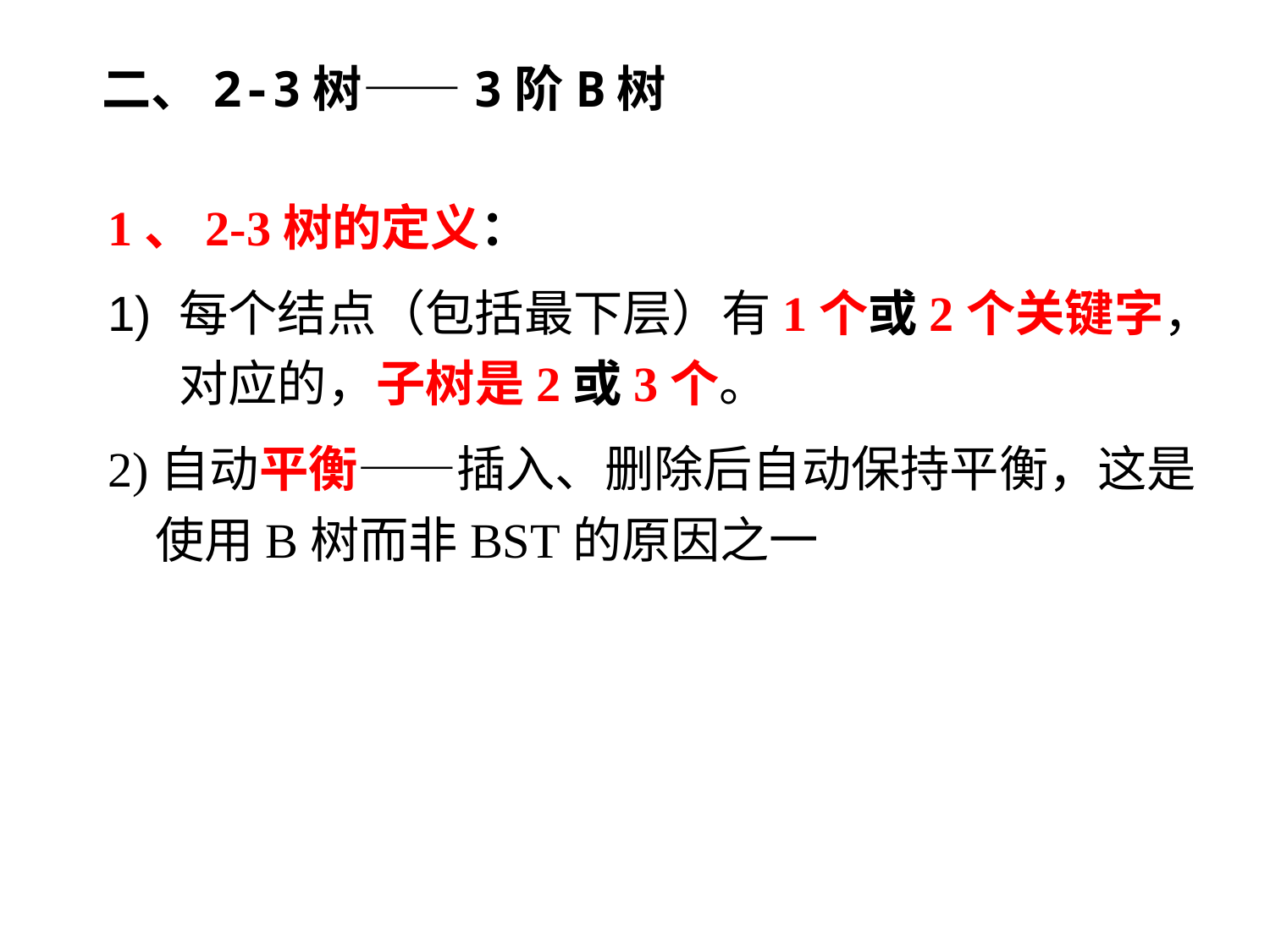

# 二、2-3树——3阶B树
1、2-3树的定义：
每个结点（包括最下层）有1个或2个关键字，对应的，子树是2或3个。
2)自动平衡——插入、删除后自动保持平衡，这是使用B树而非BST的原因之一